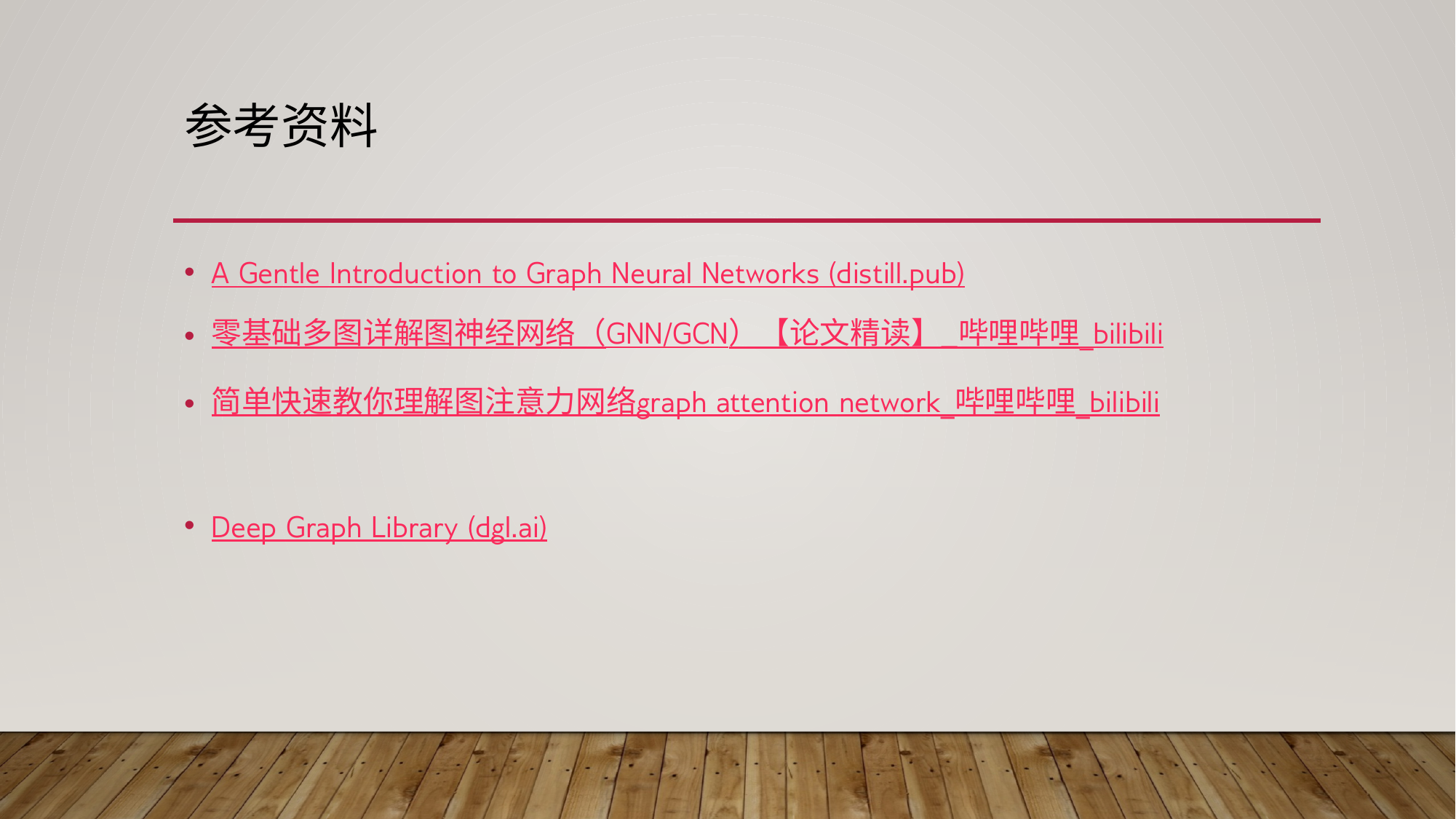

# 参考资料
A Gentle Introduction to Graph Neural Networks (distill.pub)
零基础多图详解图神经网络（GNN/GCN）【论文精读】_哔哩哔哩_bilibili
简单快速教你理解图注意力网络graph attention network_哔哩哔哩_bilibili

Deep Graph Library (dgl.ai)